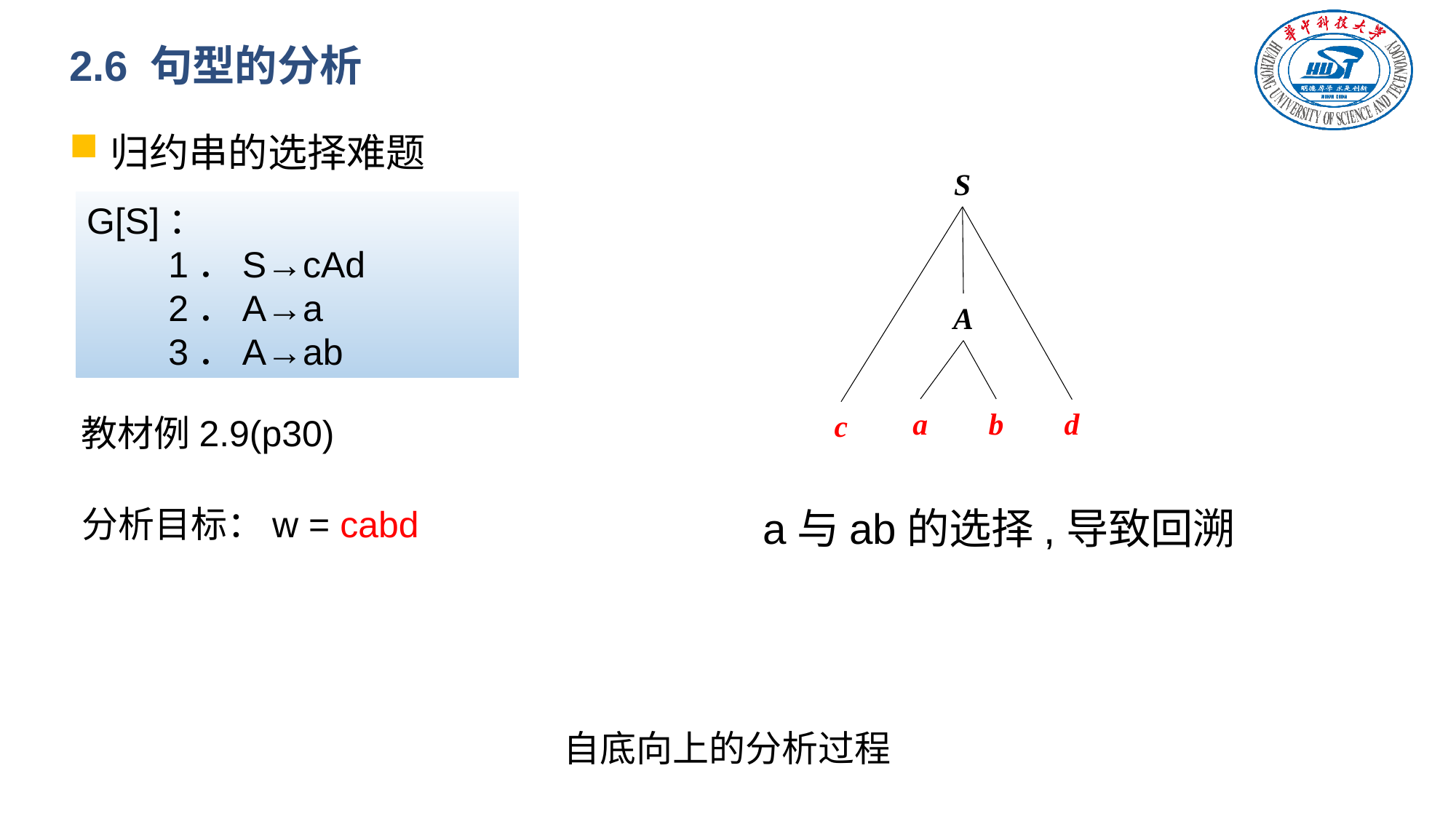

# 2.6 句型的分析
归约串的选择难题
S
G[S]：
        1．S→cAd
        2．A→a
        3．A→ab
A
a
b
d
c
教材例2.9(p30)
分析目标：w = cabd
a与ab的选择,导致回溯
自底向上的分析过程
61